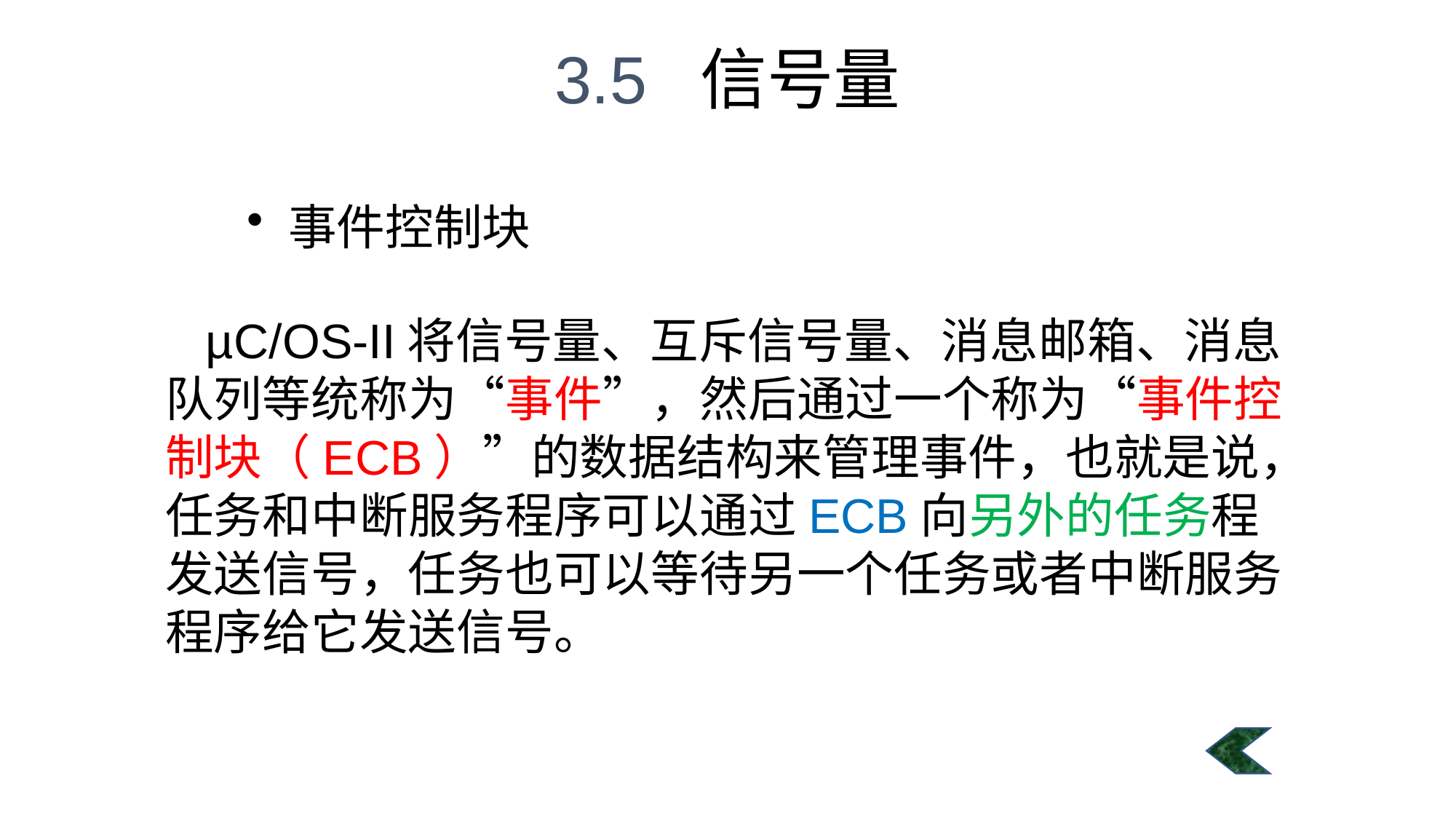

3.5  信号量
#
事件控制块
   µC/OS-II将信号量、互斥信号量、消息邮箱、消息队列等统称为“事件”，然后通过一个称为“事件控制块（ECB）”的数据结构来管理事件，也就是说，任务和中断服务程序可以通过ECB向另外的任务程发送信号，任务也可以等待另一个任务或者中断服务程序给它发送信号。